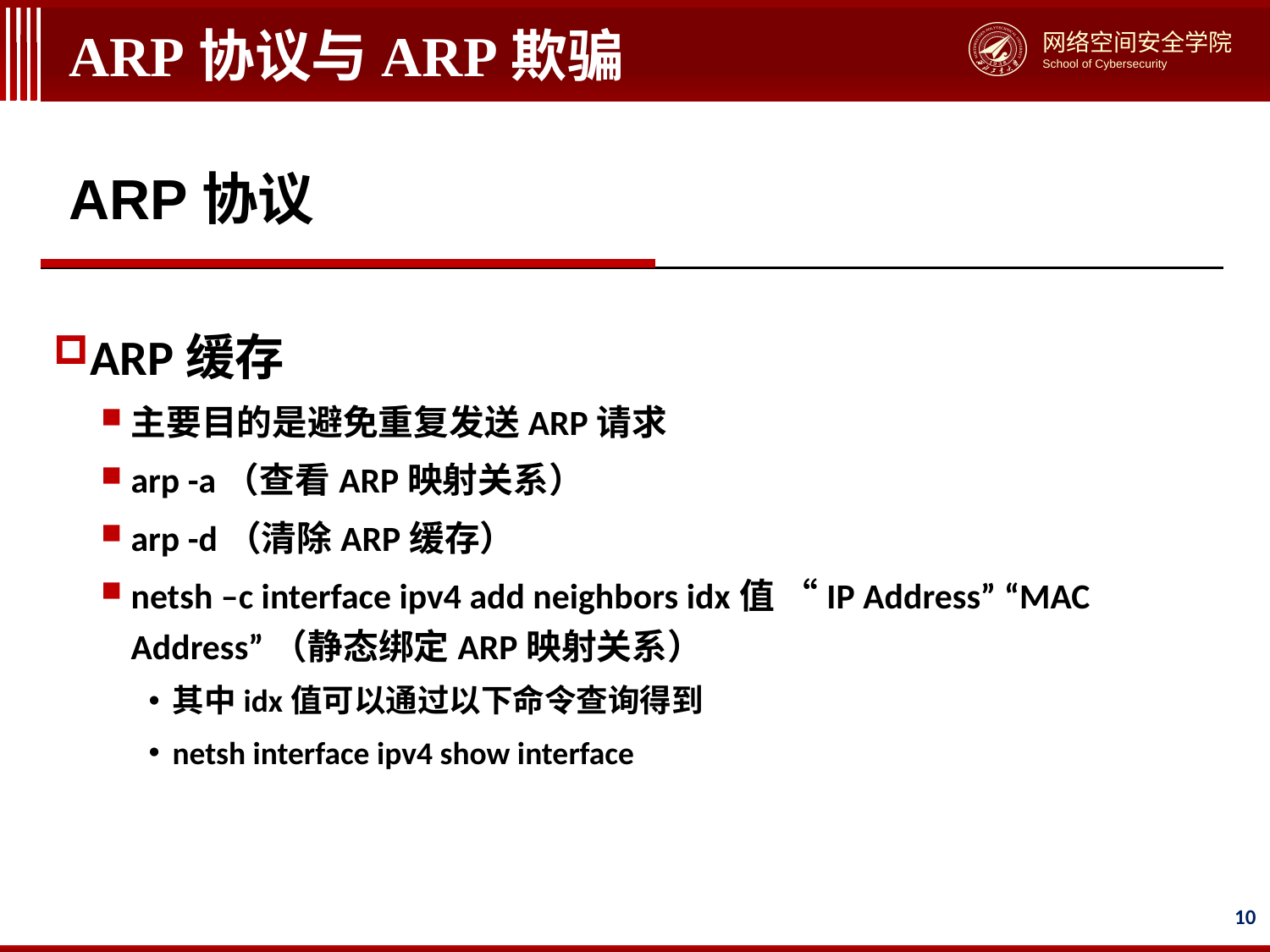

# ARP协议与ARP欺骗
ARP协议

ARP缓存
主要目的是避免重复发送ARP请求
arp -a（查看ARP映射关系）
arp -d（清除ARP缓存）
netsh –c interface ipv4 add neighbors idx值 “IP Address” “MAC Address”（静态绑定ARP映射关系）
其中idx值可以通过以下命令查询得到
netsh interface ipv4 show interface